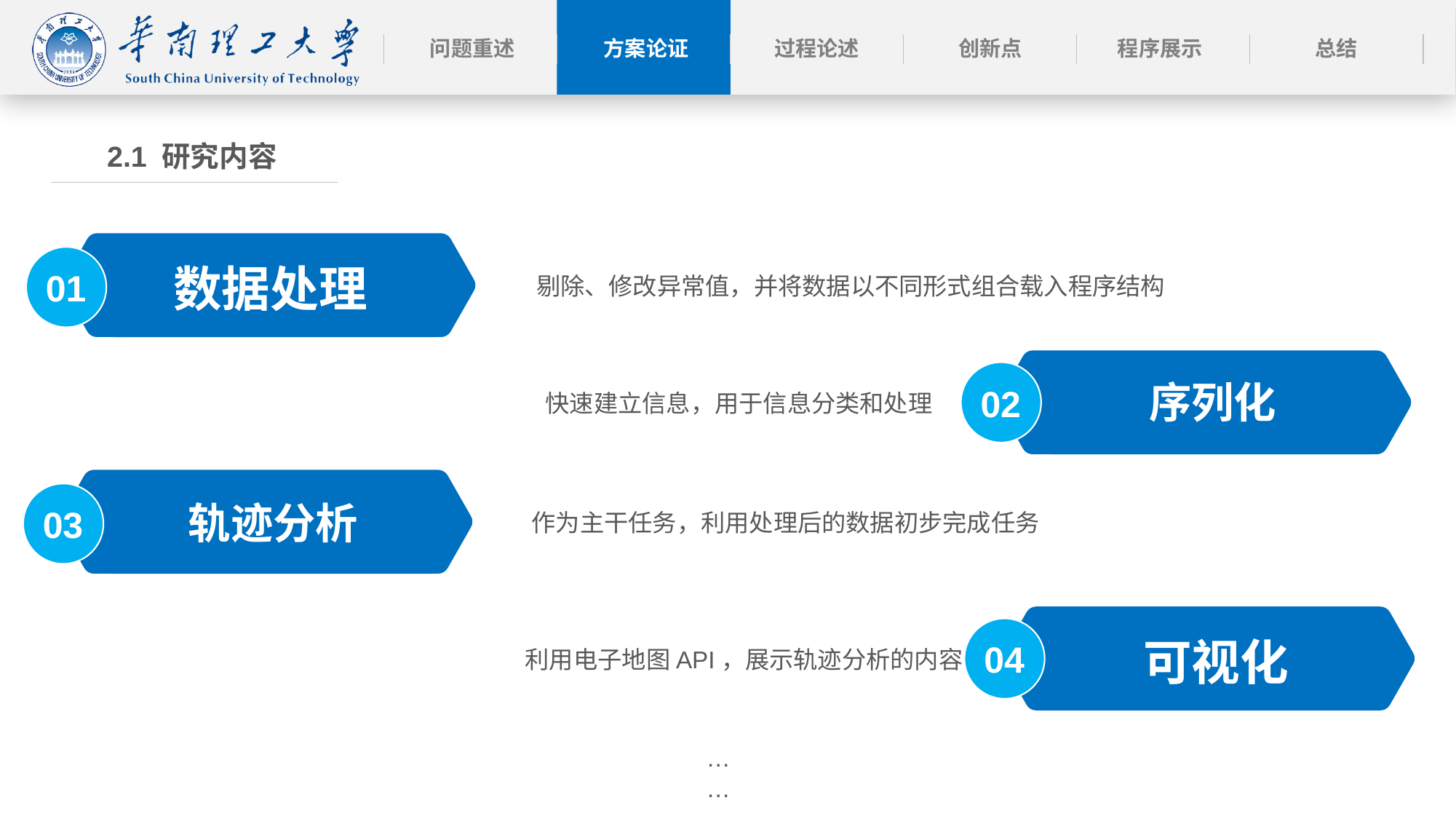

2.1 研究内容

01
数据处理
剔除、修改异常值，并将数据以不同形式组合载入程序结构

02
序列化
快速建立信息，用于信息分类和处理

03
轨迹分析
作为主干任务，利用处理后的数据初步完成任务

04
可视化
利用电子地图API，展示轨迹分析的内容
……